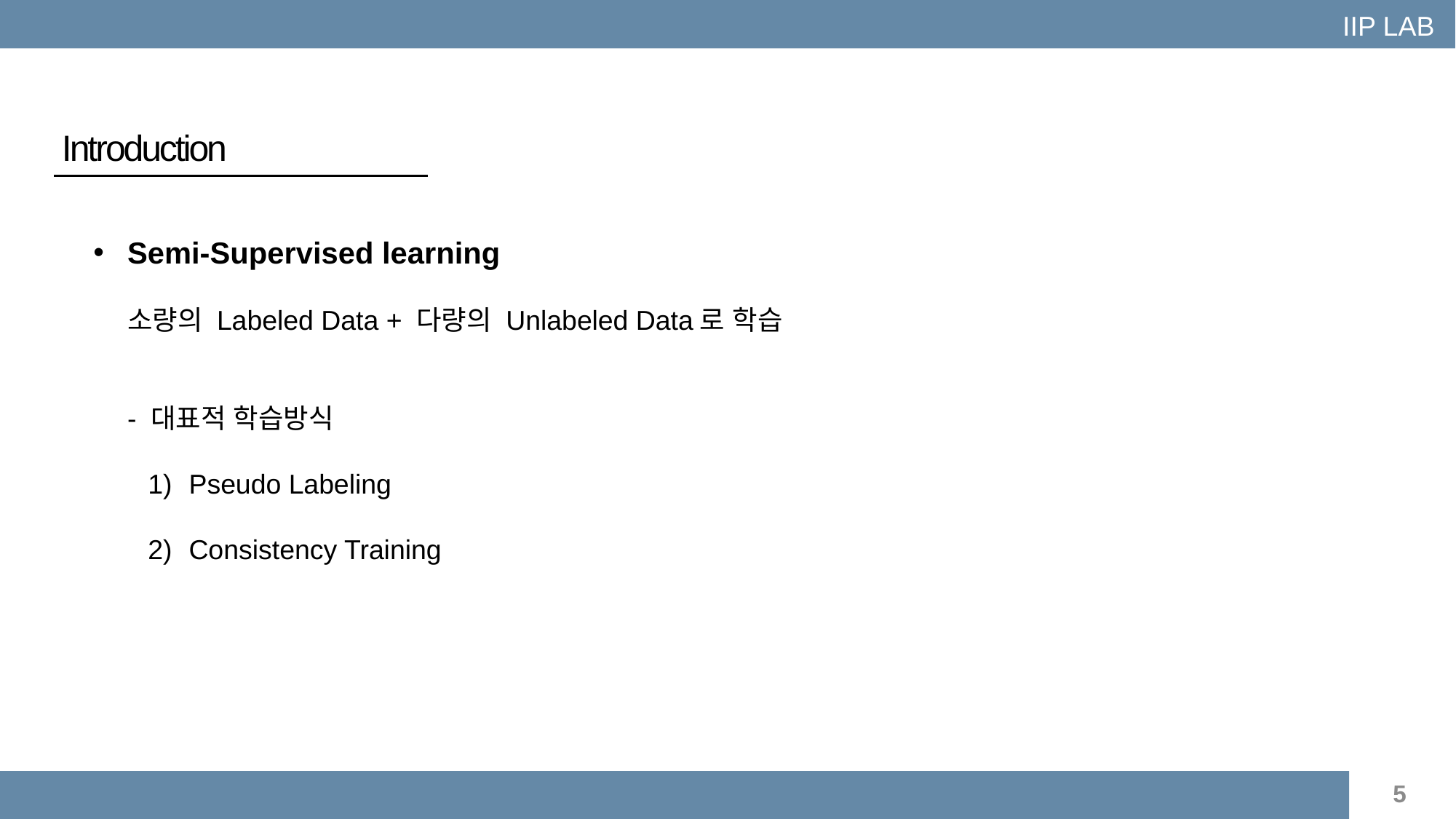

IIP LAB
Introduction
Semi-Supervised learning
소량의 Labeled Data + 다량의 Unlabeled Data로 학습
- 대표적 학습방식
Pseudo Labeling
Consistency Training

5